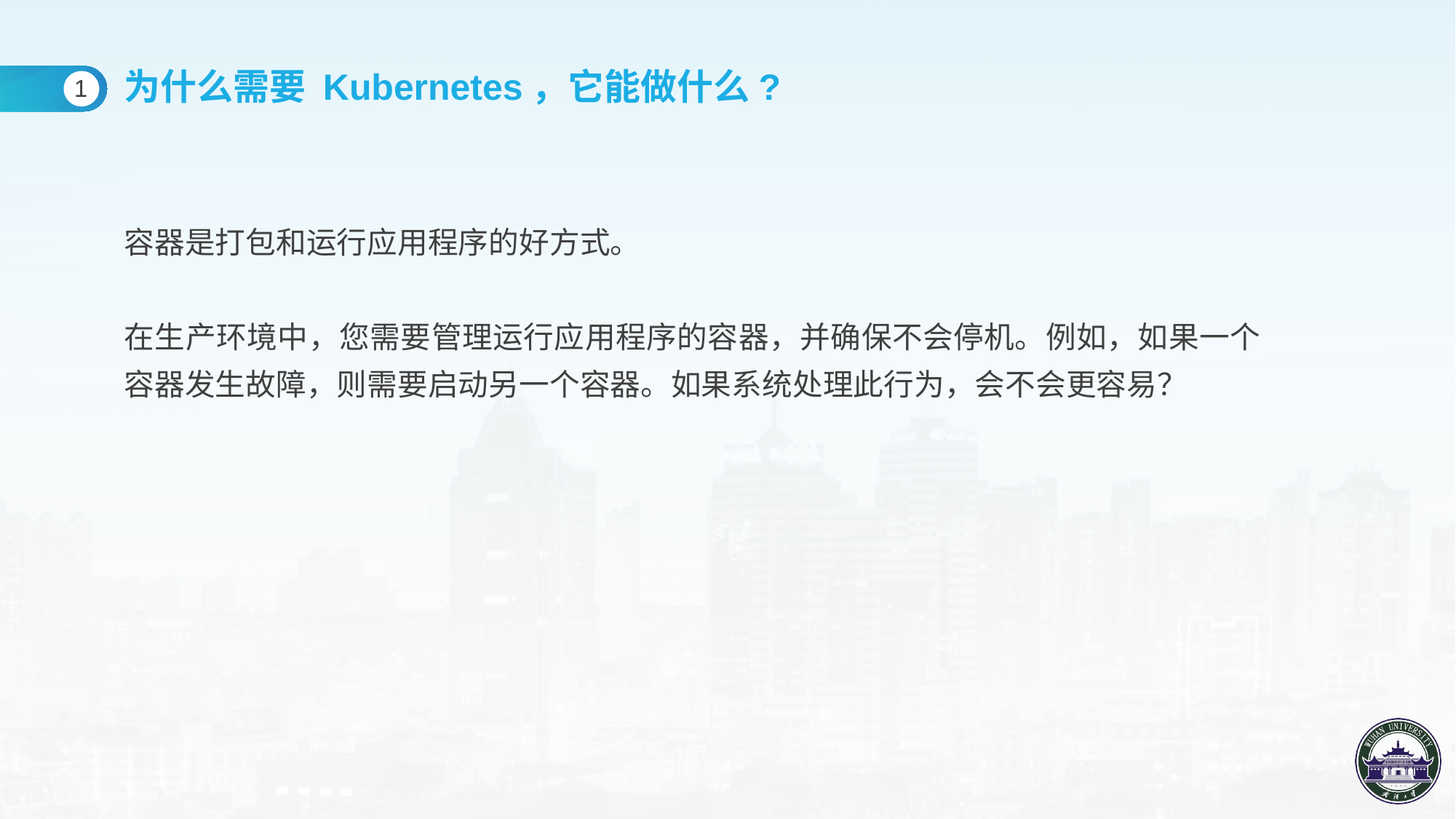

为什么需要 Kubernetes，它能做什么?
1
容器是打包和运行应用程序的好方式。

在生产环境中，您需要管理运行应用程序的容器，并确保不会停机。例如，如果一个容器发生故障，则需要启动另一个容器。如果系统处理此行为，会不会更容易？